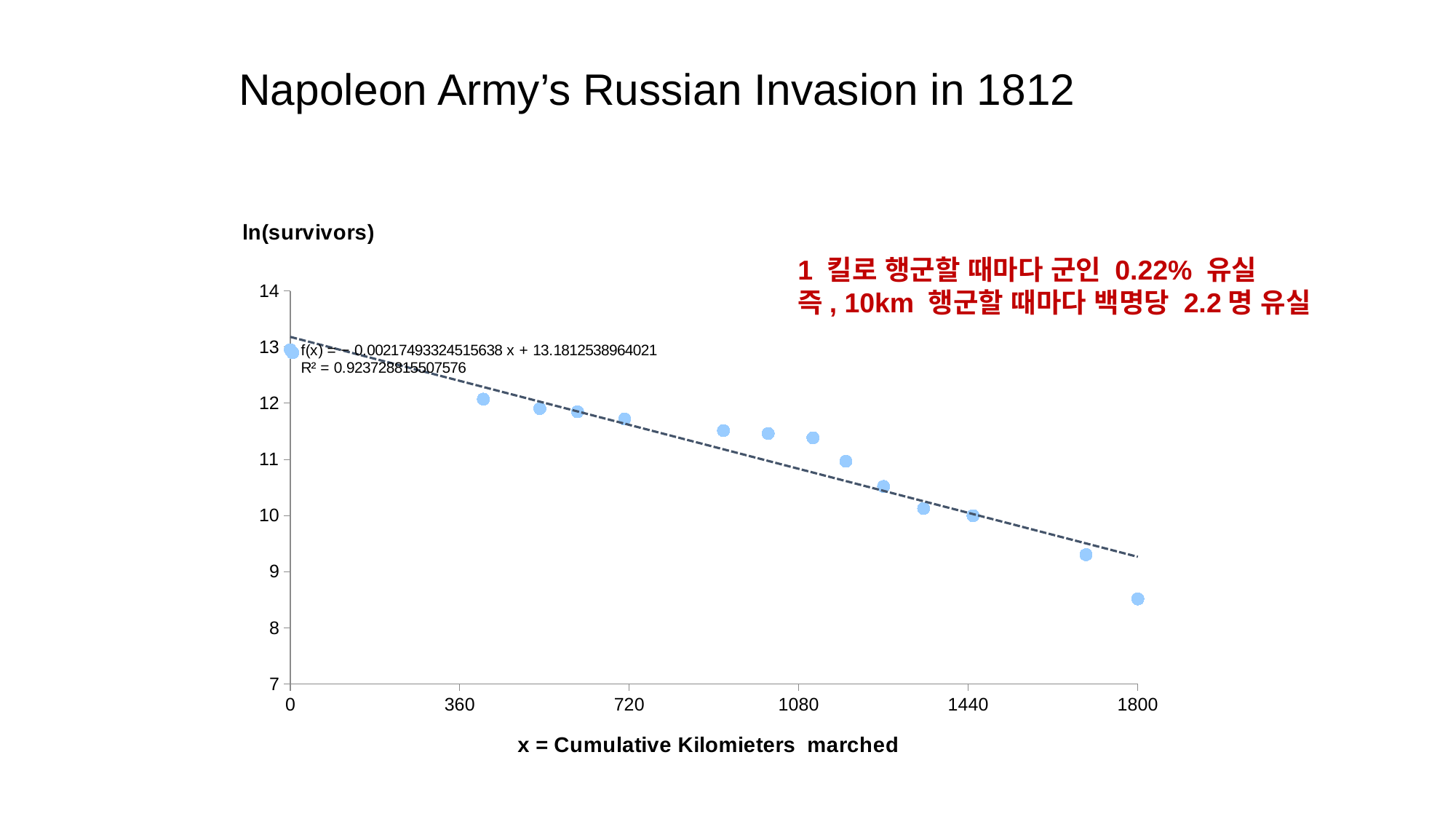

# Napoleon Army’s Russian Invasion in 1812

### Chart

| Category | lny |
|---|---|
1 킬로 행군할 때마다 군인 0.22% 유실
즉, 10km 행군할 때마다 백명당 2.2명 유실